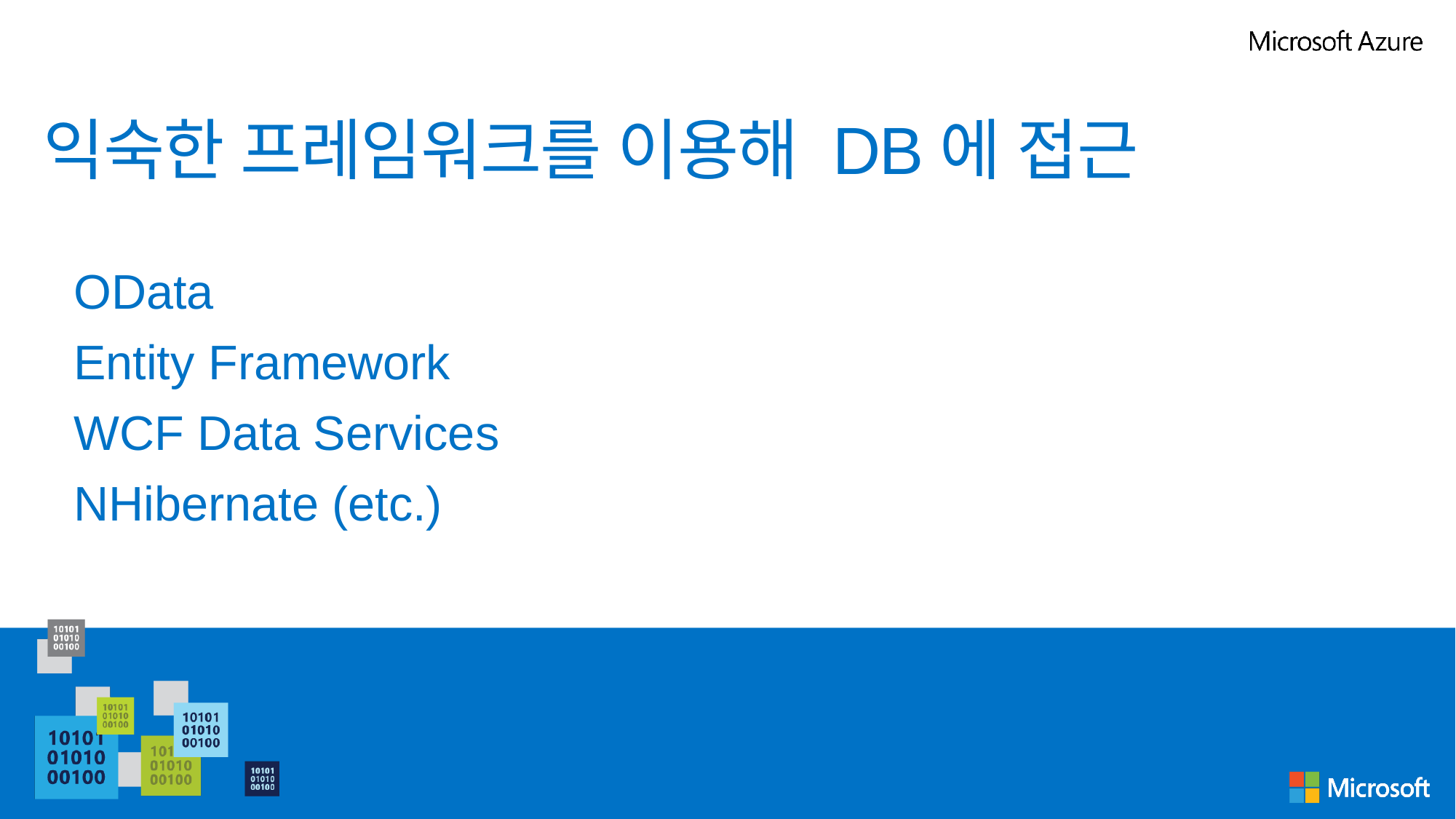

# 익숙한 프레임워크를 이용해 DB에 접근
OData
Entity Framework
WCF Data Services
NHibernate (etc.)